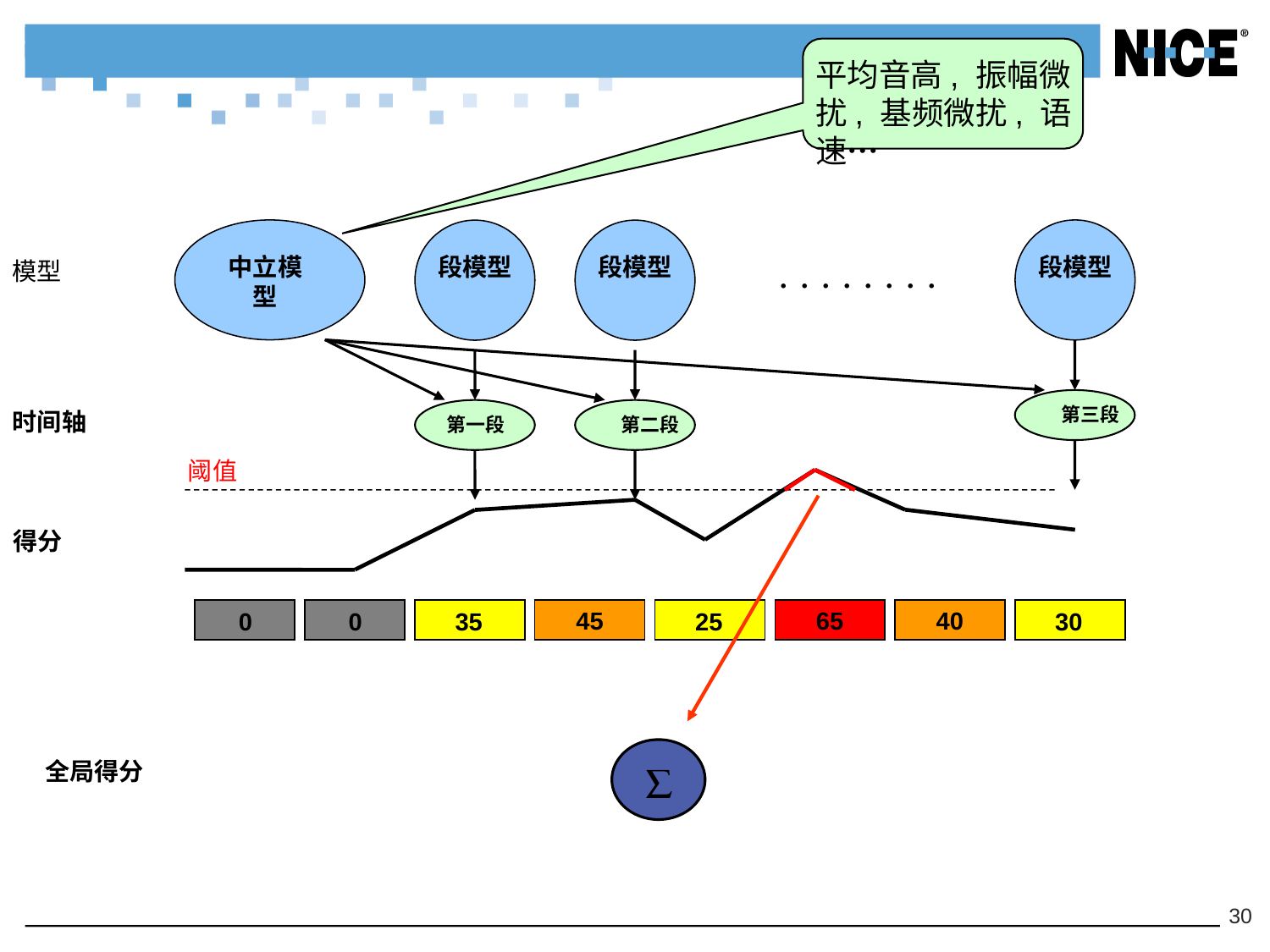

平均音高, 振幅微扰, 基频微扰, 语速…
# 情绪侦测 | 系统内部

中立模型

段模型

段模型

段模型
  . . . . . . . .
模型

第一段

第二段

第三段

时间轴
阈值

得分

0

0

35
45

25
65
40

30

Σ
全局得分
30